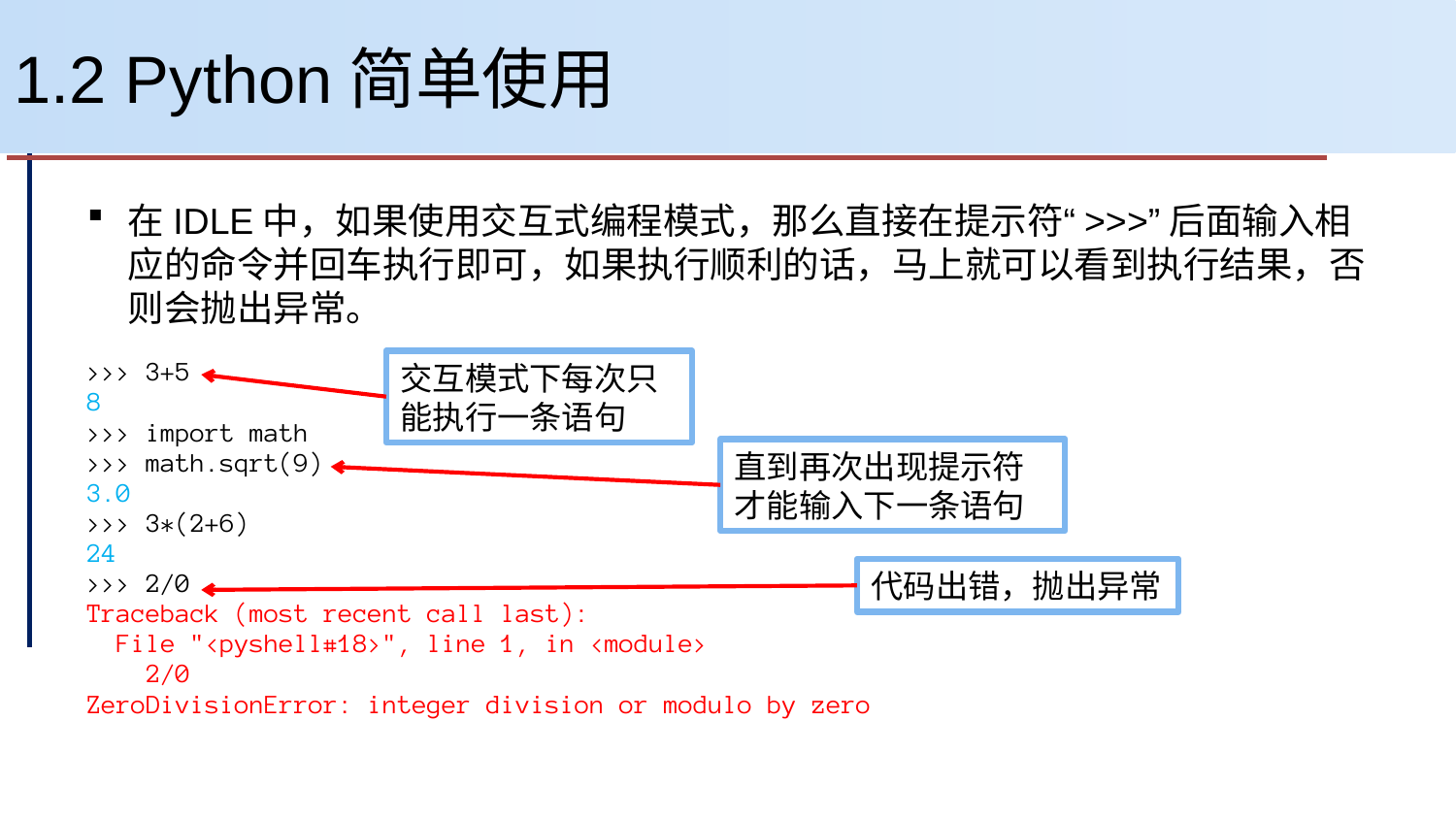

# 1.2 Python简单使用
在IDLE中，如果使用交互式编程模式，那么直接在提示符“>>>”后面输入相应的命令并回车执行即可，如果执行顺利的话，马上就可以看到执行结果，否则会抛出异常。

>>> 3+5
8
>>> import math
>>> math.sqrt(9)
3.0
>>> 3*(2+6)
24
>>> 2/0
Traceback (most recent call last):
  File "<pyshell#18>", line 1, in <module>
    2/0
ZeroDivisionError: integer division or modulo by zero
交互模式下每次只能执行一条语句
直到再次出现提示符才能输入下一条语句
代码出错，抛出异常